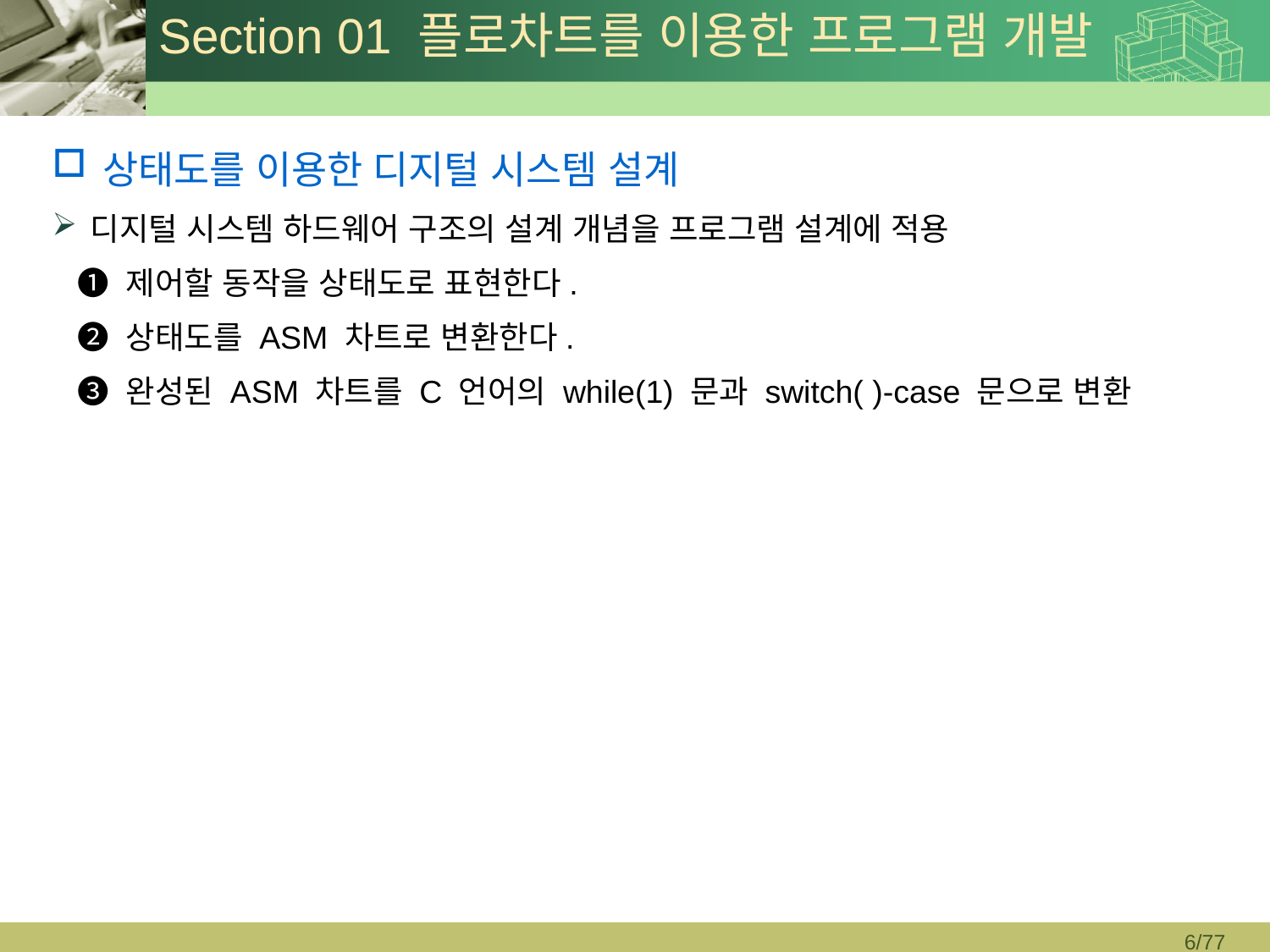

# Section 01 플로차트를 이용한 프로그램 개발
상태도를 이용한 디지털 시스템 설계
디지털 시스템 하드웨어 구조의 설계 개념을 프로그램 설계에 적용
❶ 제어할 동작을 상태도로 표현한다.
❷ 상태도를 ASM 차트로 변환한다.
❸ 완성된 ASM 차트를 C 언어의 while(1) 문과 switch( )-case 문으로 변환